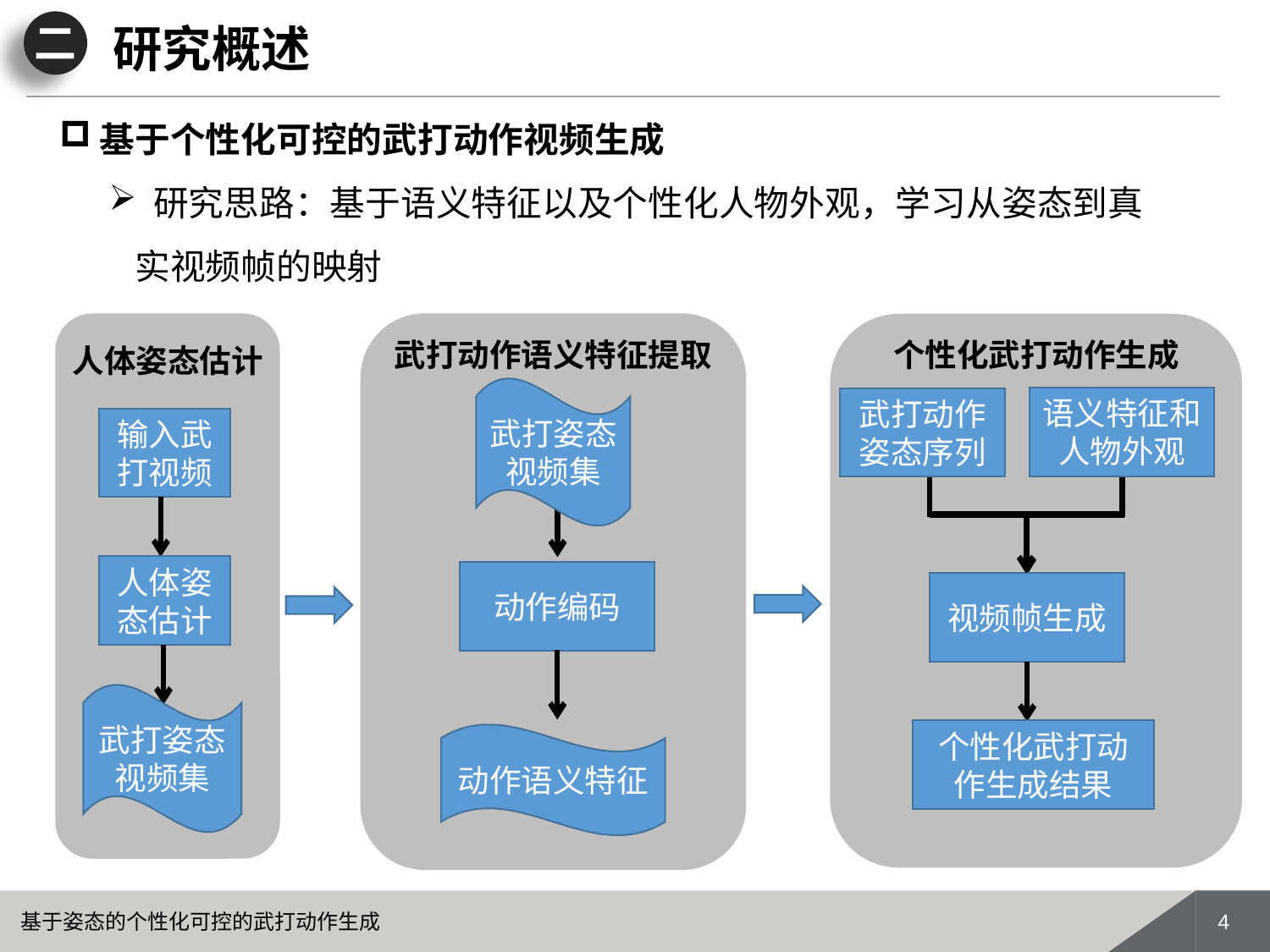

二

# 研究概述
基于个性化可控的武打动作视频生成
 研究思路：基于语义特征以及个性化人物外观，学习从姿态到真实视频帧的映射

武打动作语义特征提取
个性化武打动作生成
人体姿态估计
武打姿态视频集
语义特征和人物外观
武打动作姿态序列
输入武打视频
人体姿态估计
动作编码
视频帧生成

武打姿态视频集
个性化武打动作生成结果
动作语义特征

4
基于姿态的个性化可控的武打动作生成